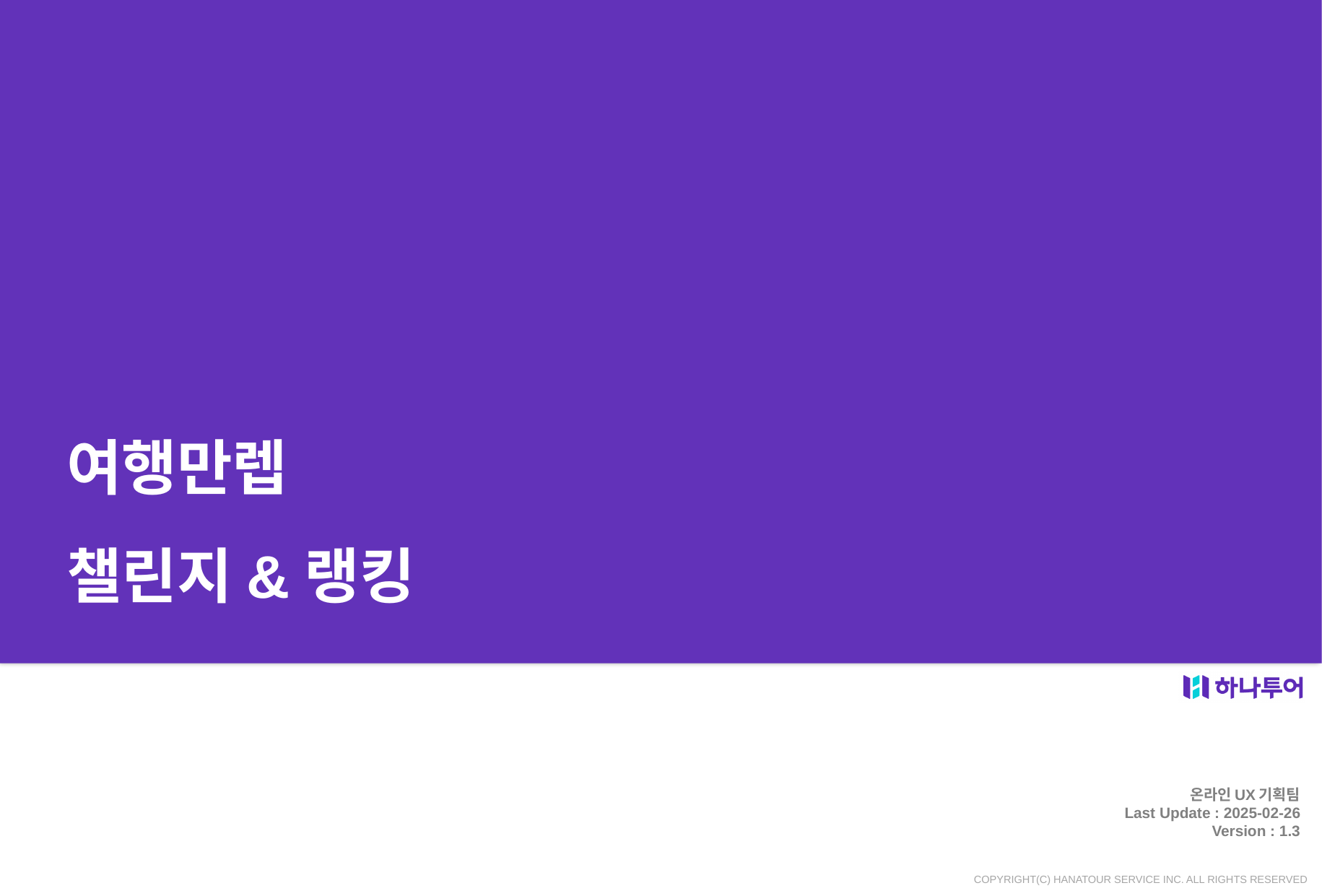

# 여행만렙 챌린지&랭킹

온라인UX기획팀
Last Update : 2025-02-26
Version : 1.3